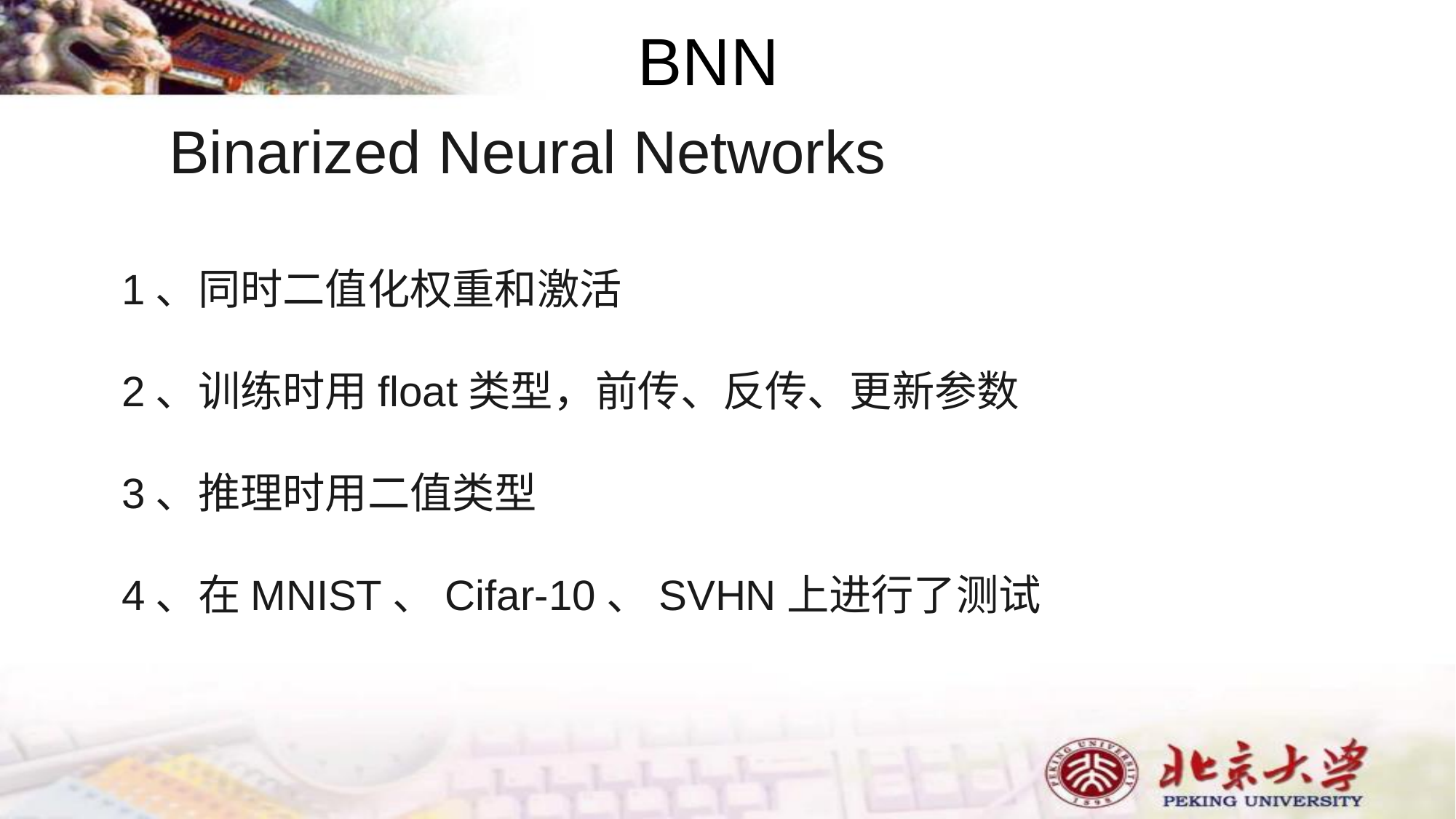

# BNN
Binarized Neural Networks
1、同时二值化权重和激活

2、训练时用float类型，前传、反传、更新参数

3、推理时用二值类型

4、在MNIST、Cifar-10、SVHN上进行了测试